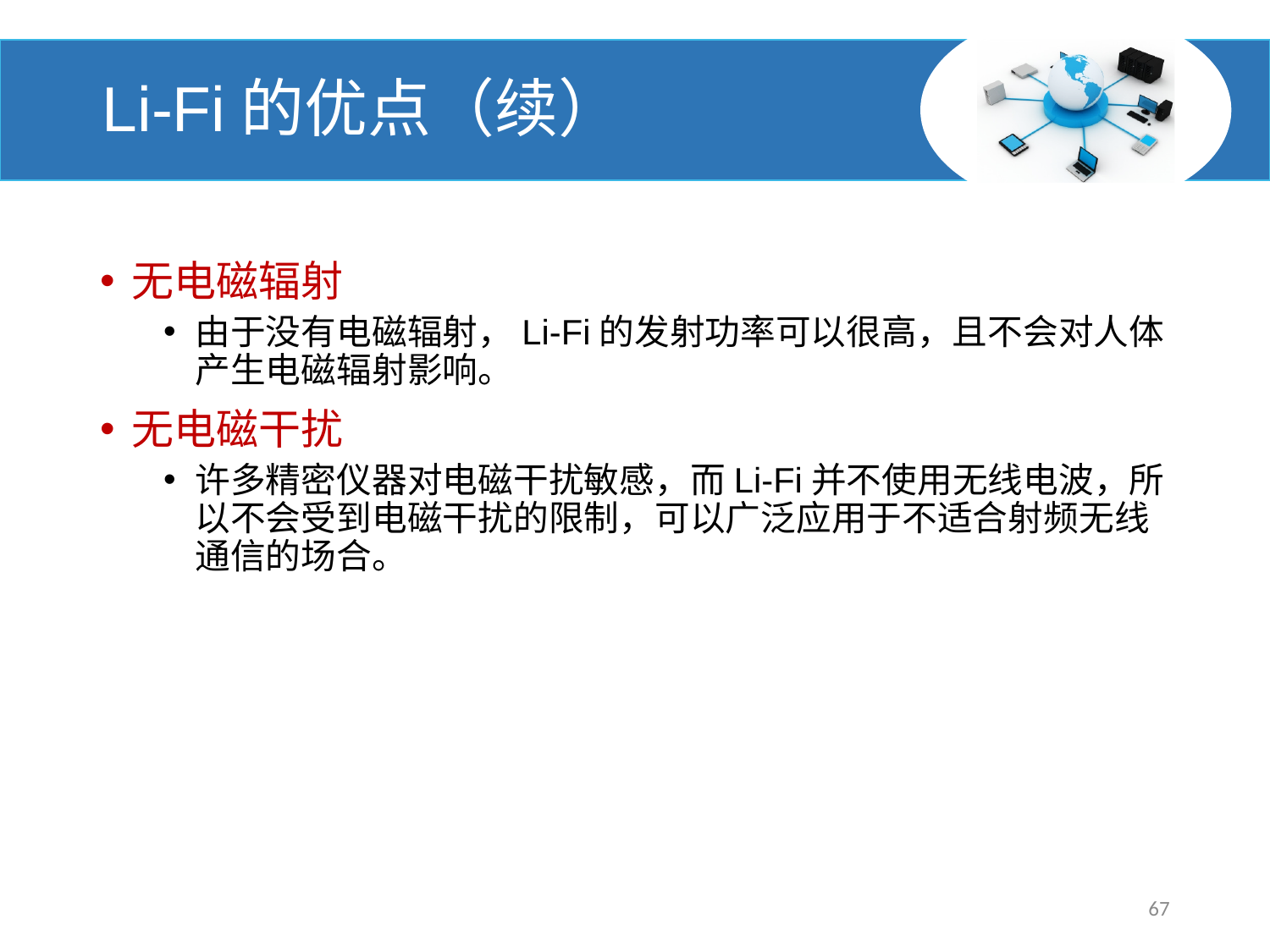

# Li-Fi的优点（续）
无电磁辐射
由于没有电磁辐射，Li-Fi的发射功率可以很高，且不会对人体产生电磁辐射影响。
无电磁干扰
许多精密仪器对电磁干扰敏感，而Li-Fi并不使用无线电波，所以不会受到电磁干扰的限制，可以广泛应用于不适合射频无线通信的场合。

67